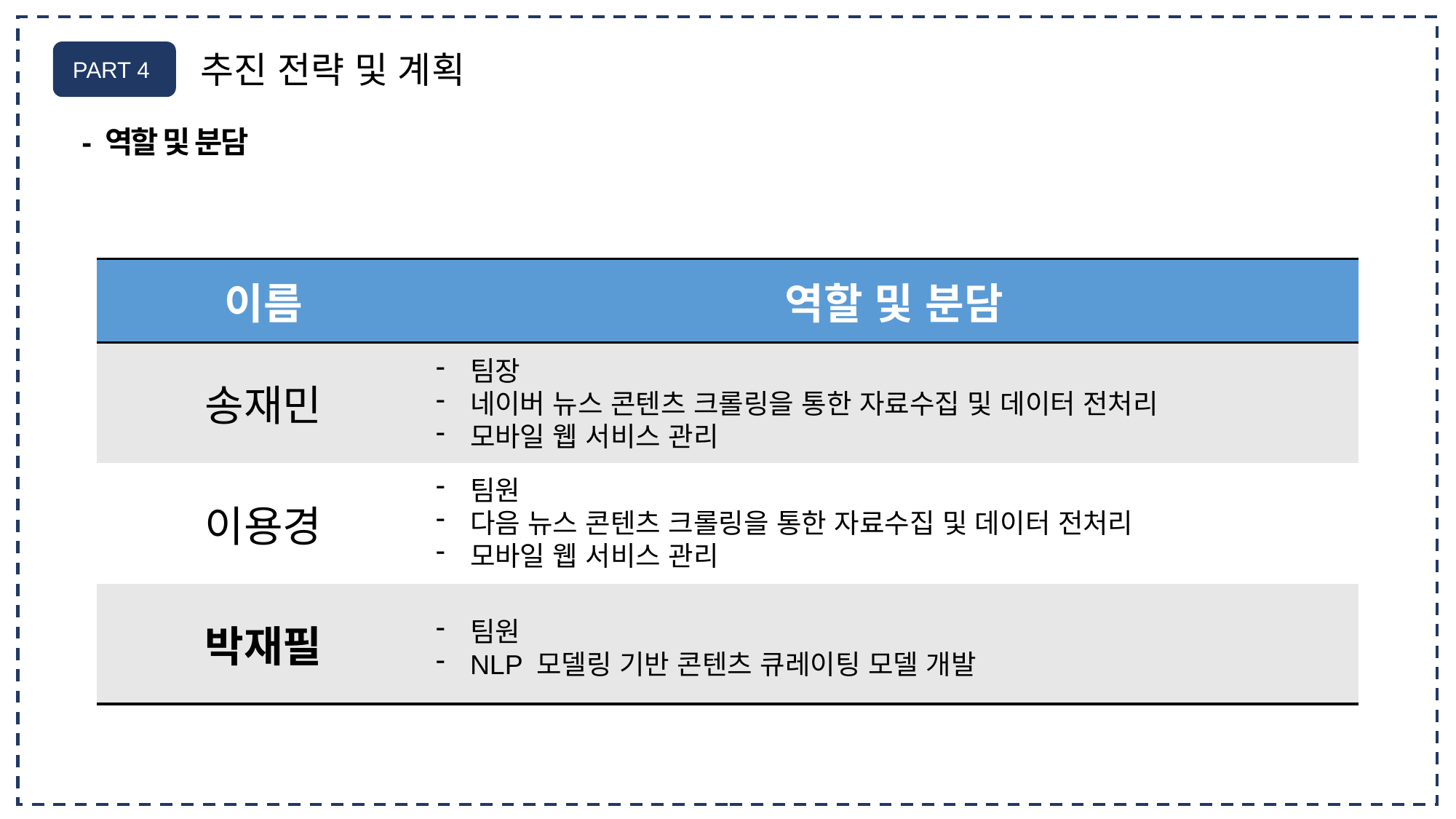

PART 4
추진 전략 및 계획
- 역할 및 분담
| 이름 | 역할 및 분담 |
| --- | --- |
| 송재민 |  |
| 이용경 |  |
| 박재필 |  |
팀장
네이버 뉴스 콘텐츠 크롤링을 통한 자료수집 및 데이터 전처리
모바일 웹 서비스 관리
팀원
다음 뉴스 콘텐츠 크롤링을 통한 자료수집 및 데이터 전처리
모바일 웹 서비스 관리
팀원
NLP 모델링 기반 콘텐츠 큐레이팅 모델 개발